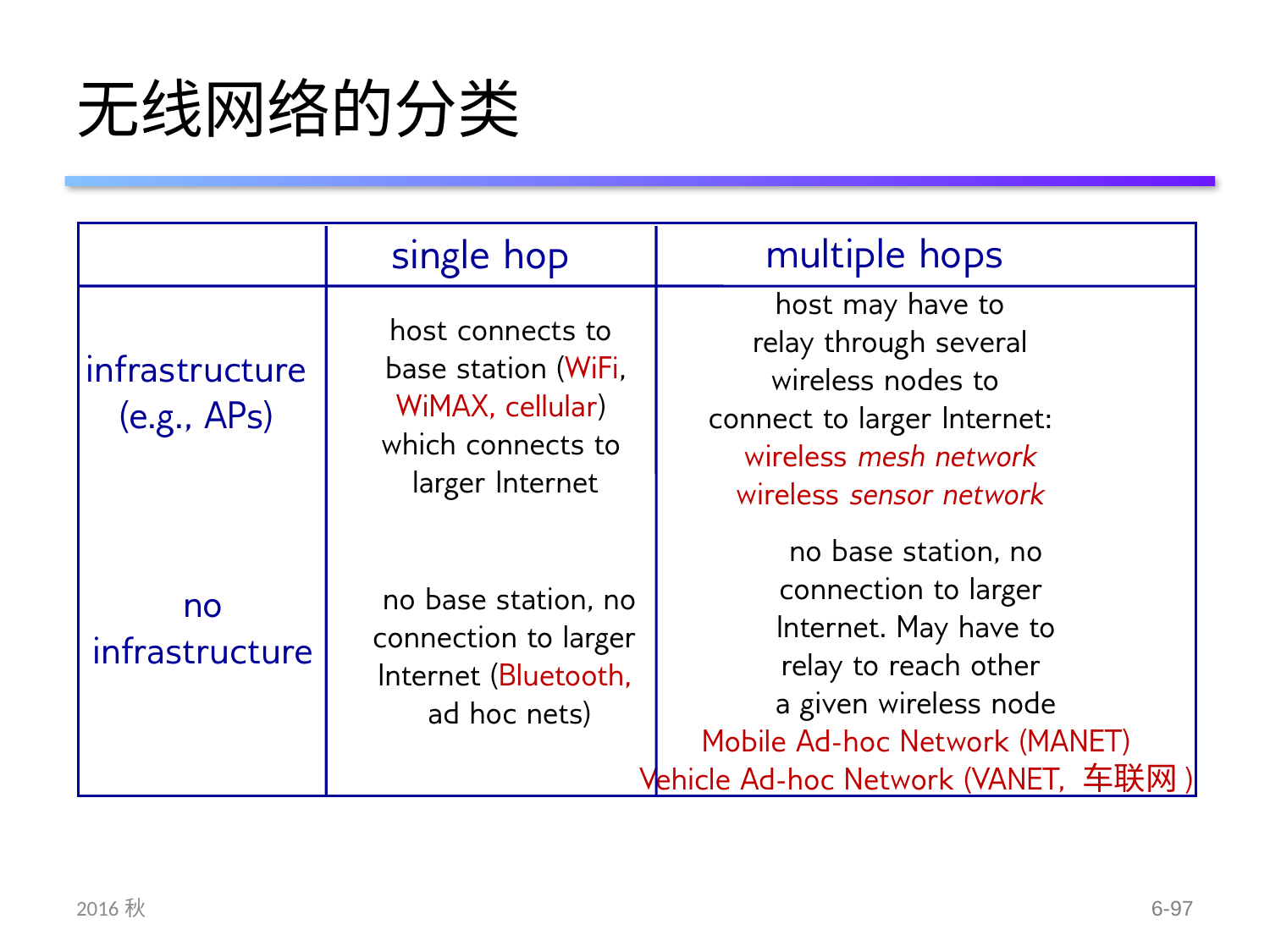

# 无线网络的分类
multiple hops
single hop

host may have to
relay through several
wireless nodes to
connect to larger Internet:
wireless mesh network
wireless sensor network

host connects to
base station (WiFi,
WiMAX, cellular)
which connects to
larger Internet
infrastructure
(e.g., APs)
no base station, no
connection to larger
Internet. May have to
relay to reach other
a given wireless node
Mobile Ad-hoc Network (MANET)
Vehicle Ad-hoc Network (VANET, 车联网)
no
infrastructure
no base station, no
connection to larger
Internet (Bluetooth,
ad hoc nets)
2016秋
6-97